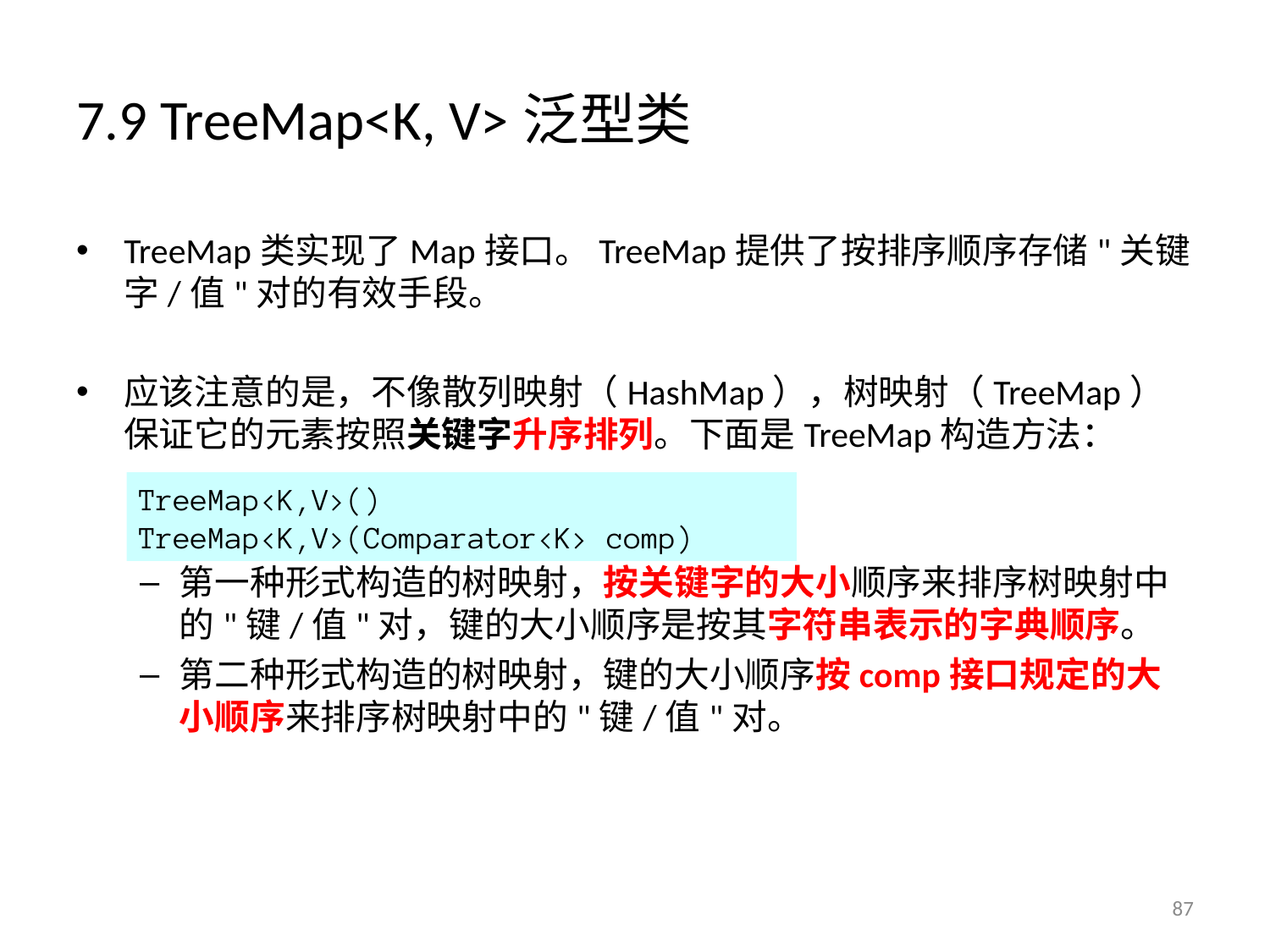

# 7.9 TreeMap<K, V>泛型类
TreeMap类实现了Map接口。TreeMap提供了按排序顺序存储"关键字/值"对的有效手段。

应该注意的是，不像散列映射（HashMap），树映射（TreeMap）保证它的元素按照关键字升序排列。下面是TreeMap构造方法：

第一种形式构造的树映射，按关键字的大小顺序来排序树映射中的"键/值"对，键的大小顺序是按其字符串表示的字典顺序。
第二种形式构造的树映射，键的大小顺序按comp接口规定的大小顺序来排序树映射中的"键/值"对。

TreeMap<K,V>()
TreeMap<K,V>(Comparator<K> comp)
87